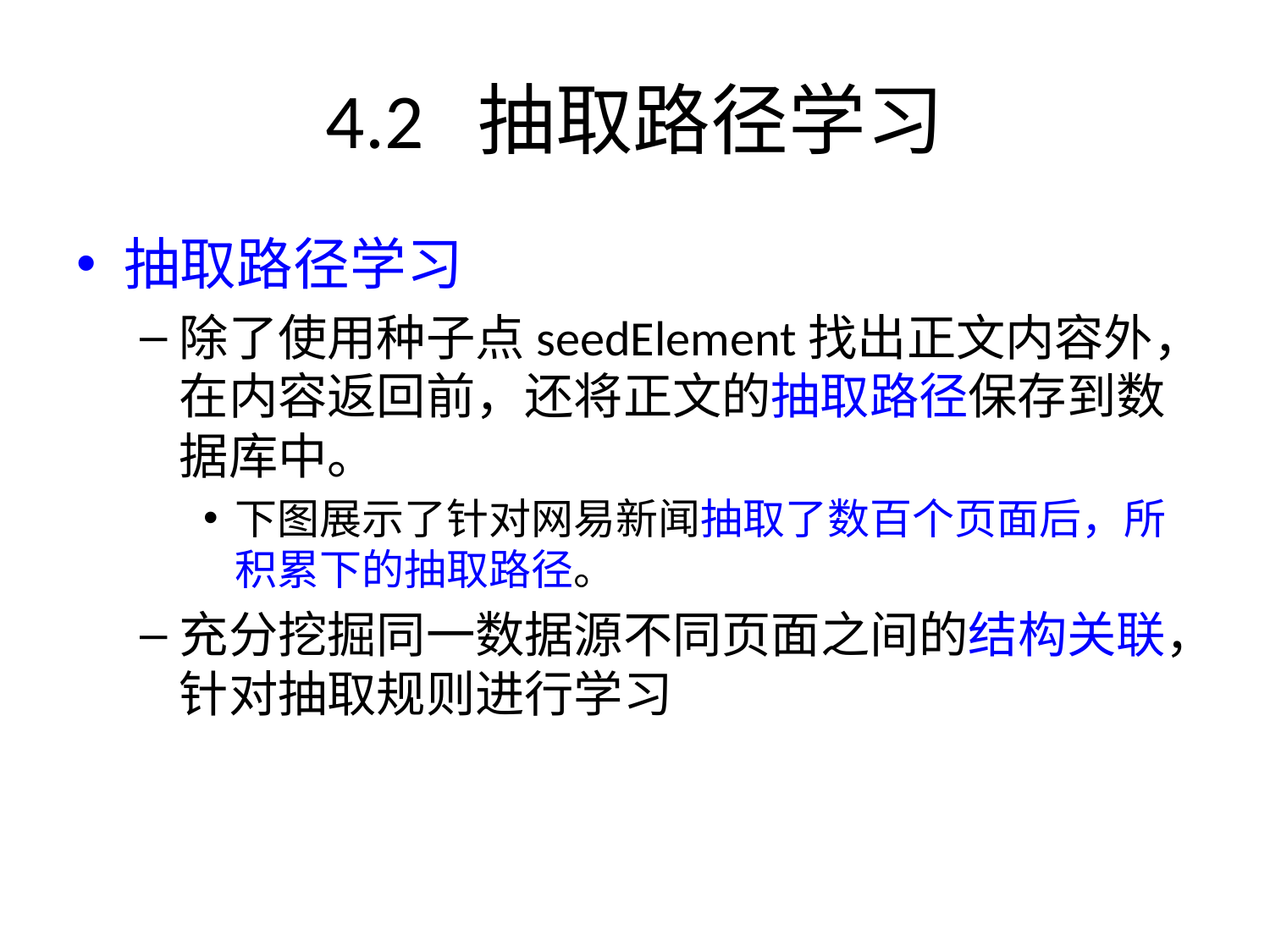

# 4.2  抽取路径学习
抽取路径学习
除了使用种子点seedElement找出正文内容外，在内容返回前，还将正文的抽取路径保存到数据库中。
下图展示了针对网易新闻抽取了数百个页面后，所积累下的抽取路径。
充分挖掘同一数据源不同页面之间的结构关联，针对抽取规则进行学习